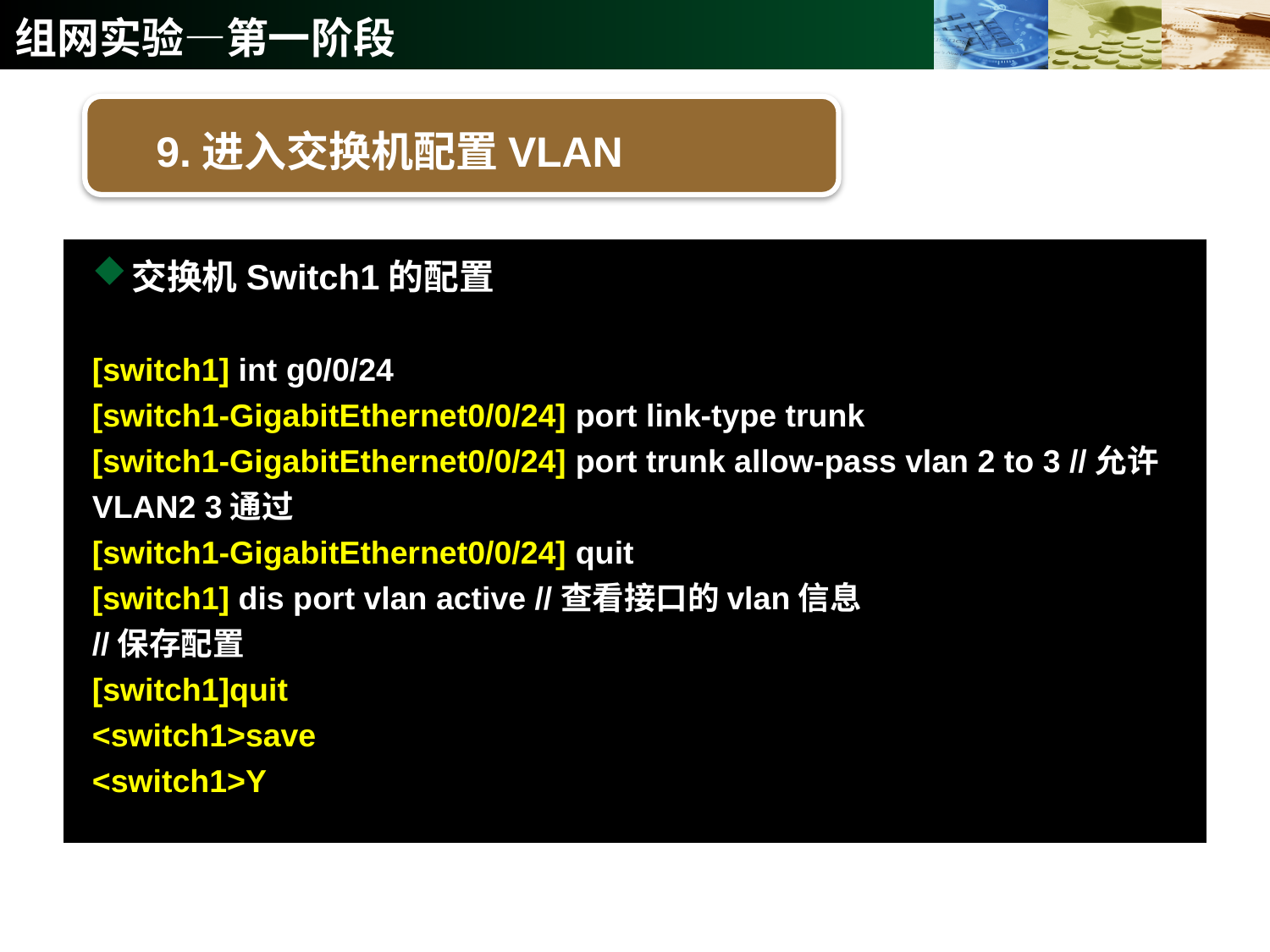

# 组网实验—第一阶段

9.进入交换机配置VLAN

交换机Switch1的配置

[switch1] int g0/0/24
[switch1-GigabitEthernet0/0/24] port link-type trunk
[switch1-GigabitEthernet0/0/24] port trunk allow-pass vlan 2 to 3 //允许VLAN2 3通过
[switch1-GigabitEthernet0/0/24] quit
[switch1] dis port vlan active //查看接口的vlan信息
//保存配置
[switch1]quit
<switch1>save
<switch1>Y